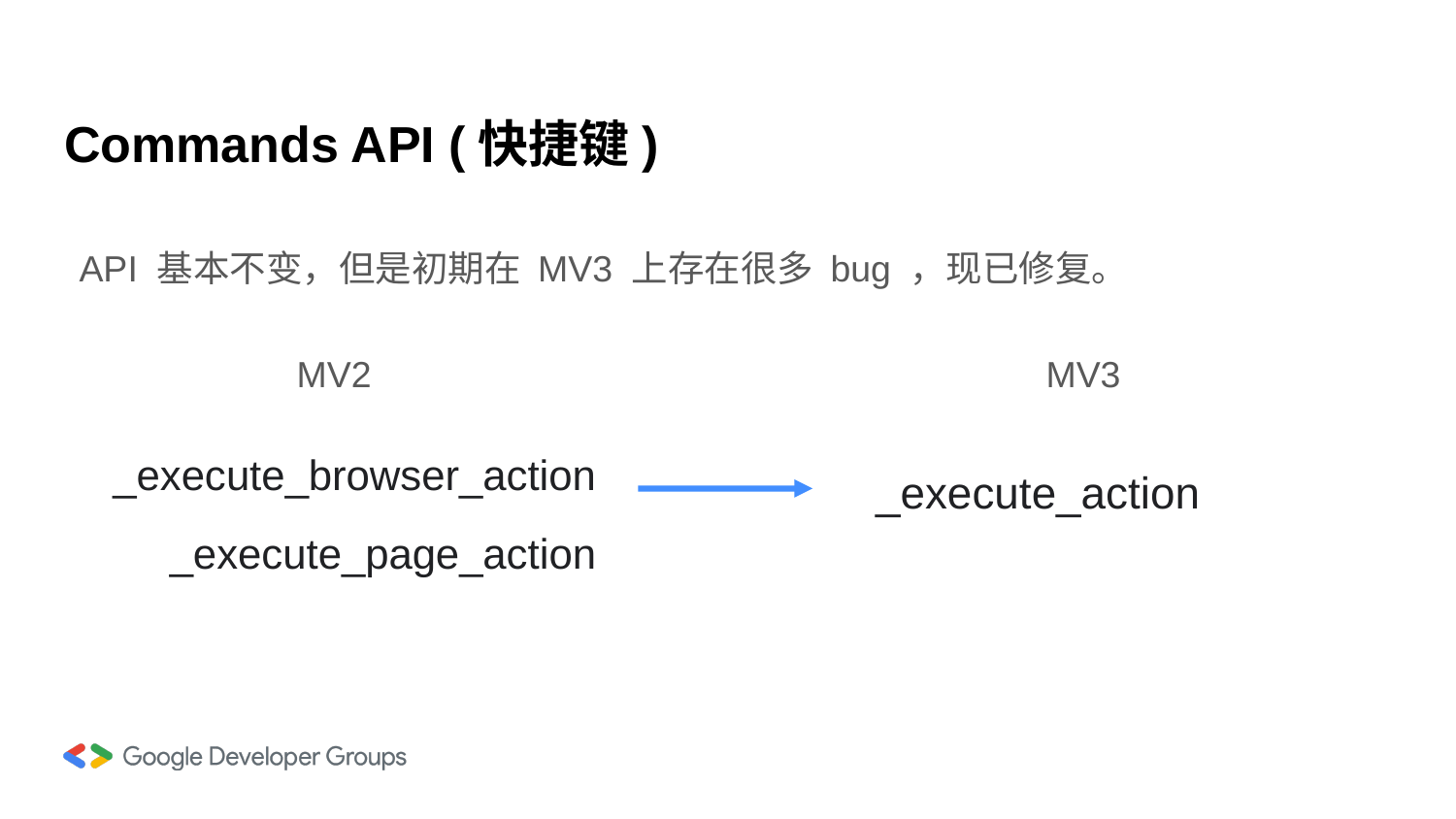

# Commands API (快捷键)
API 基本不变，但是初期在 MV3 上存在很多 bug ，现已修复。
MV2
MV3
_execute_browser_action
_execute_page_action
_execute_action